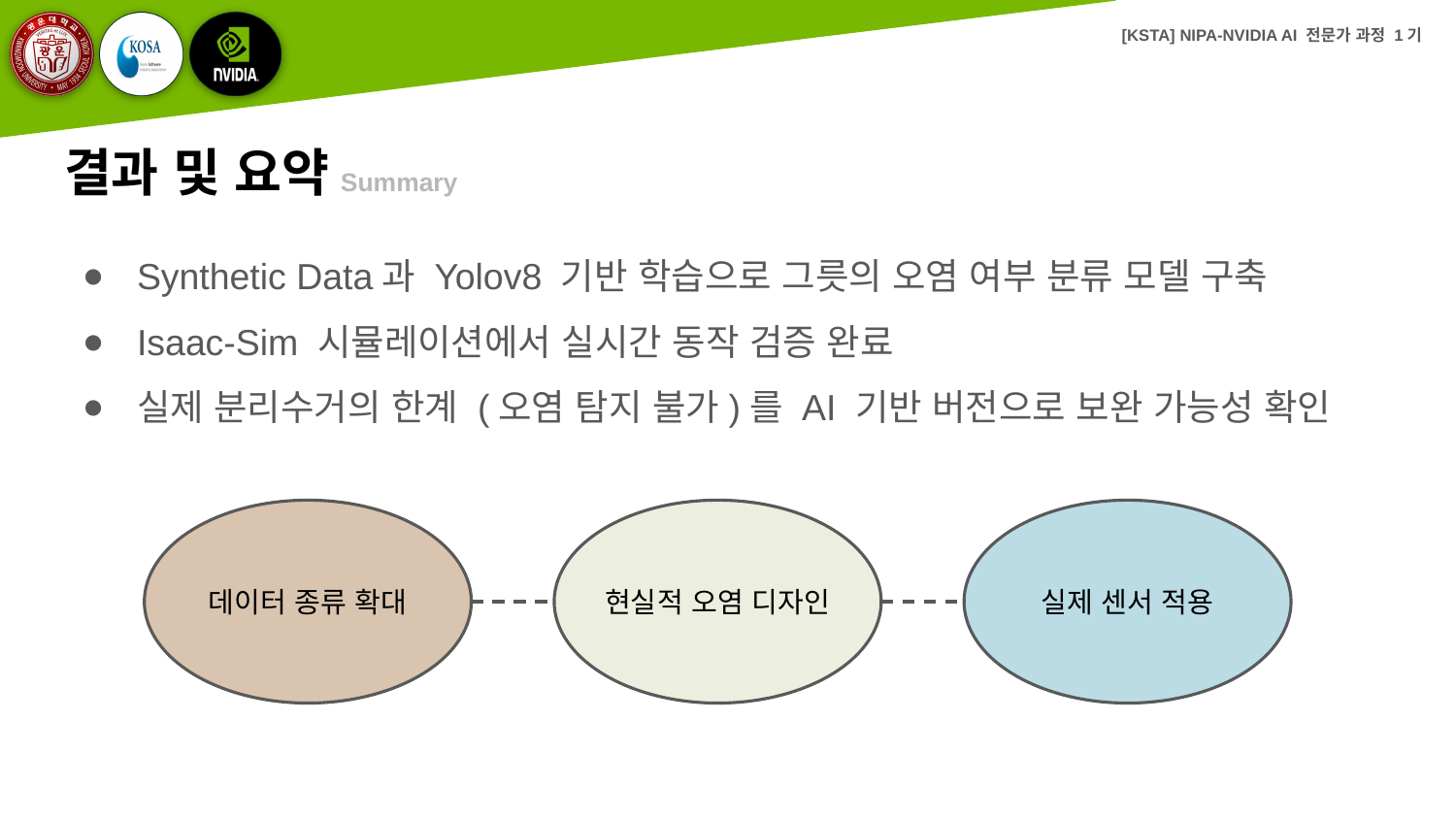

# 결과 및 요약Summary
Synthetic Data과 Yolov8 기반 학습으로 그릇의 오염 여부 분류 모델 구축
Isaac-Sim 시뮬레이션에서 실시간 동작 검증 완료
실제 분리수거의 한계 (오염 탐지 불가)를 AI 기반 버전으로 보완 가능성 확인
데이터 종류 확대
현실적 오염 디자인
실제 센서 적용